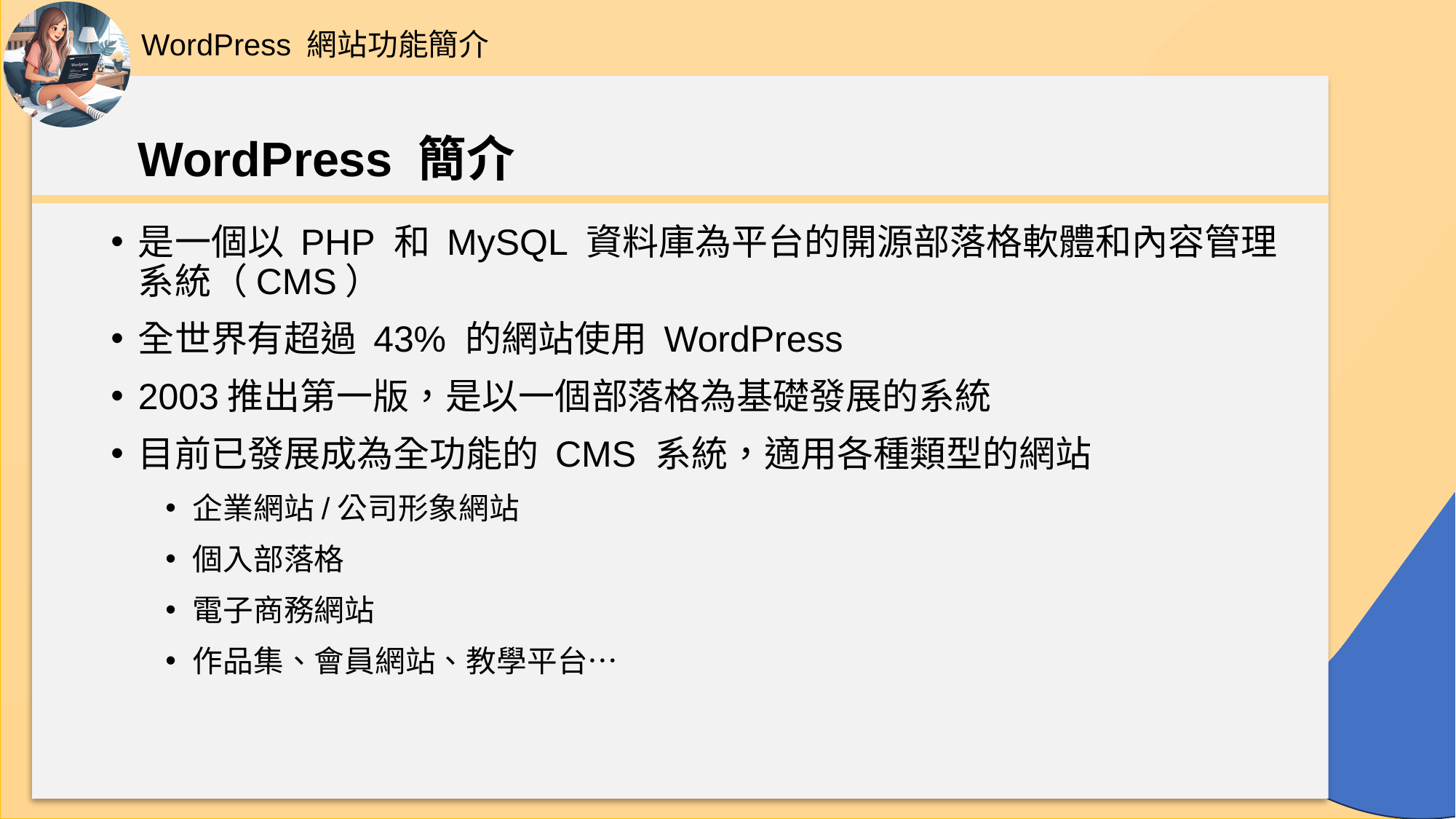

WordPress 網站功能簡介

# WordPress 簡介

是一個以 PHP 和 MySQL 資料庫為平台的開源部落格軟體和內容管理系統（CMS）
全世界有超過 43% 的網站使用 WordPress
2003推出第一版，是以一個部落格為基礎發展的系統
目前已發展成為全功能的 CMS 系統，適用各種類型的網站
企業網站/公司形象網站
個入部落格
電子商務網站
作品集、會員網站、教學平台…

40